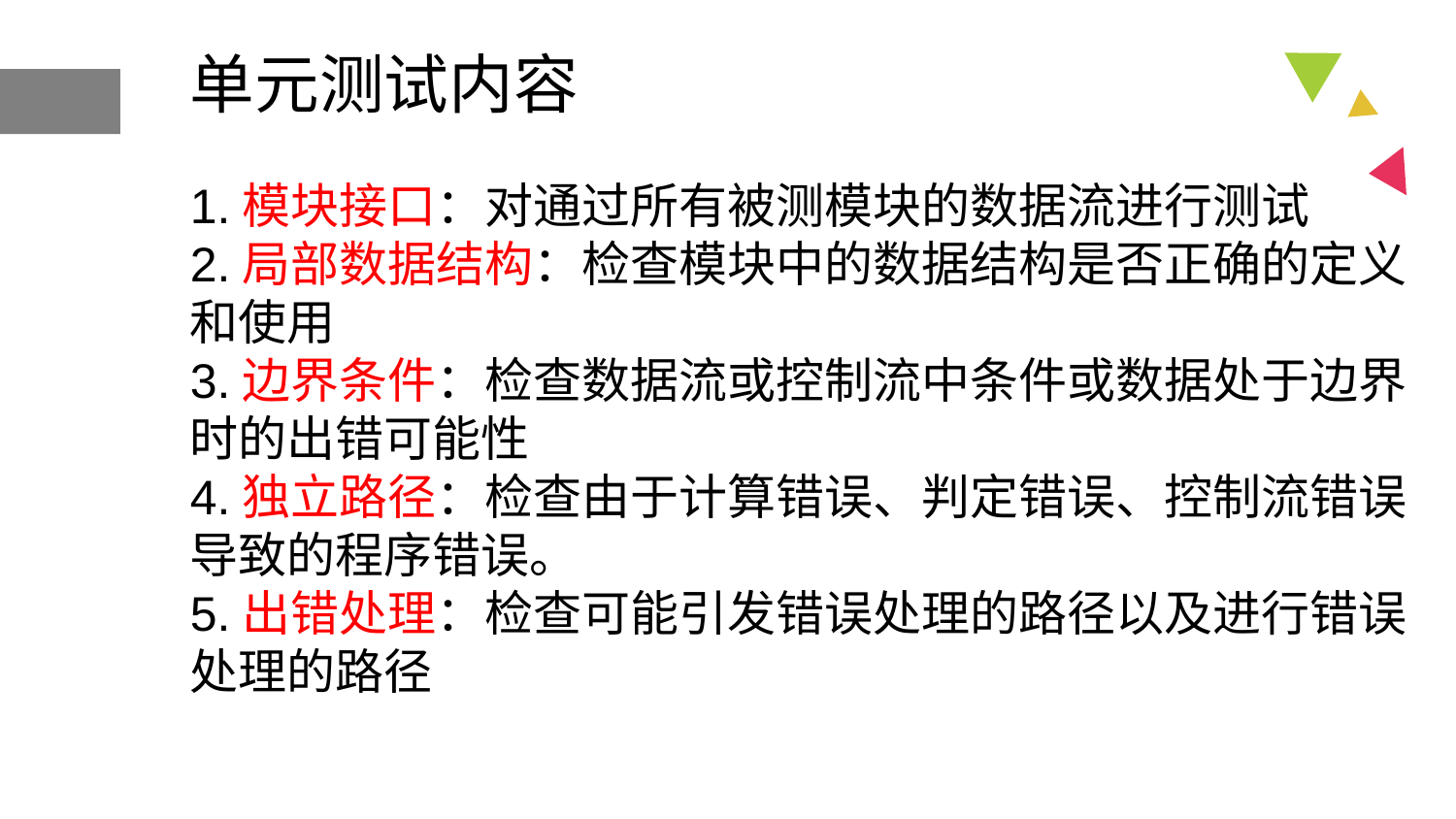

单元测试内容

1.模块接口：对通过所有被测模块的数据流进行测试
2.局部数据结构：检查模块中的数据结构是否正确的定义和使用
3.边界条件：检查数据流或控制流中条件或数据处于边界时的出错可能性
4.独立路径：检查由于计算错误、判定错误、控制流错误导致的程序错误。
5.出错处理：检查可能引发错误处理的路径以及进行错误处理的路径